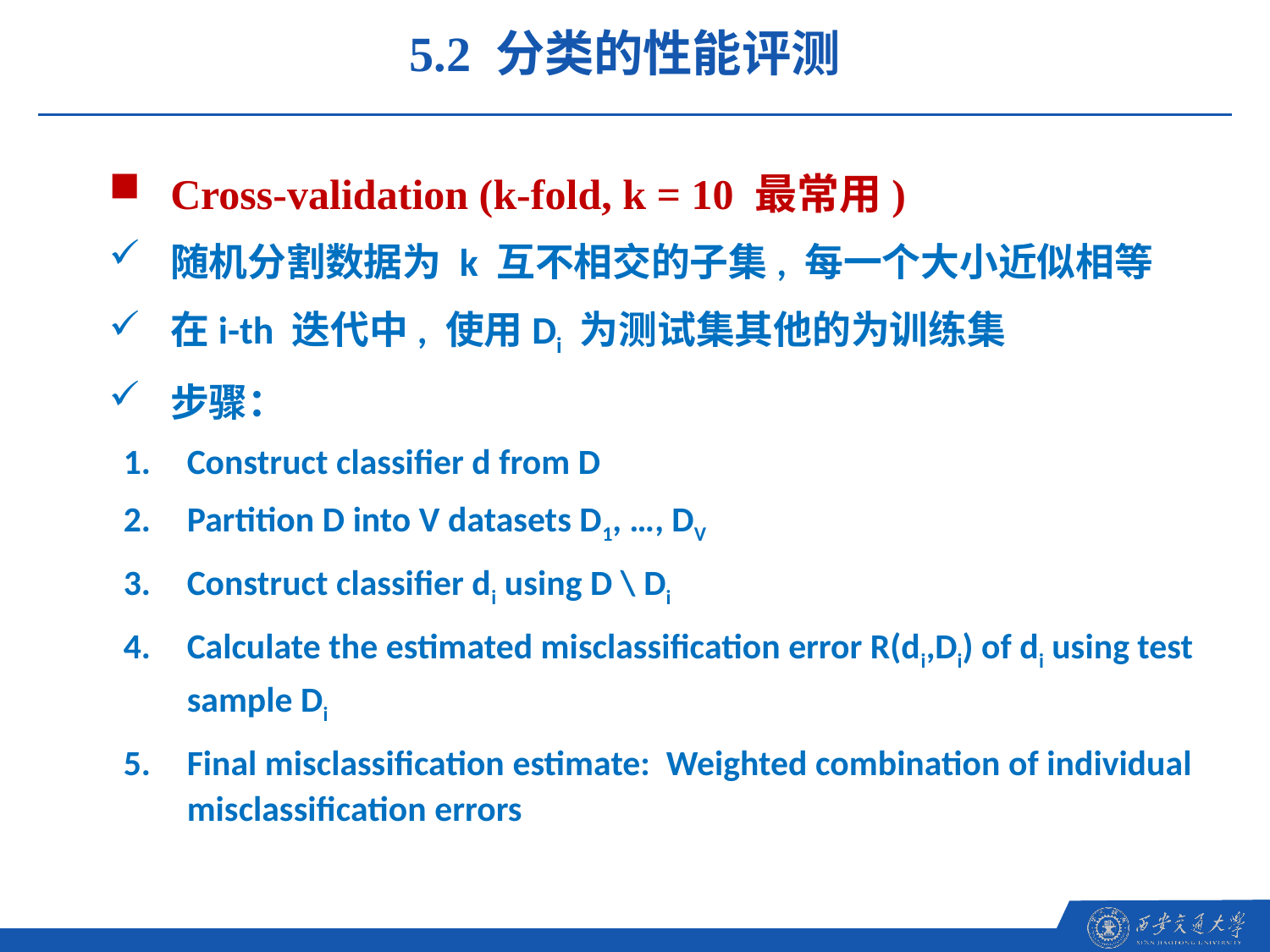

5.2 分类的性能评测
Cross-validation (k-fold, k = 10 最常用)
随机分割数据为 k 互不相交的子集, 每一个大小近似相等
在i-th 迭代中, 使用Di 为测试集其他的为训练集
步骤：
Construct classifier d from D
Partition D into V datasets D1, …, DV
Construct classifier di using D \ Di
Calculate the estimated misclassification error R(di,Di) of di using test sample Di
Final misclassification estimate:  Weighted combination of individual misclassification errors